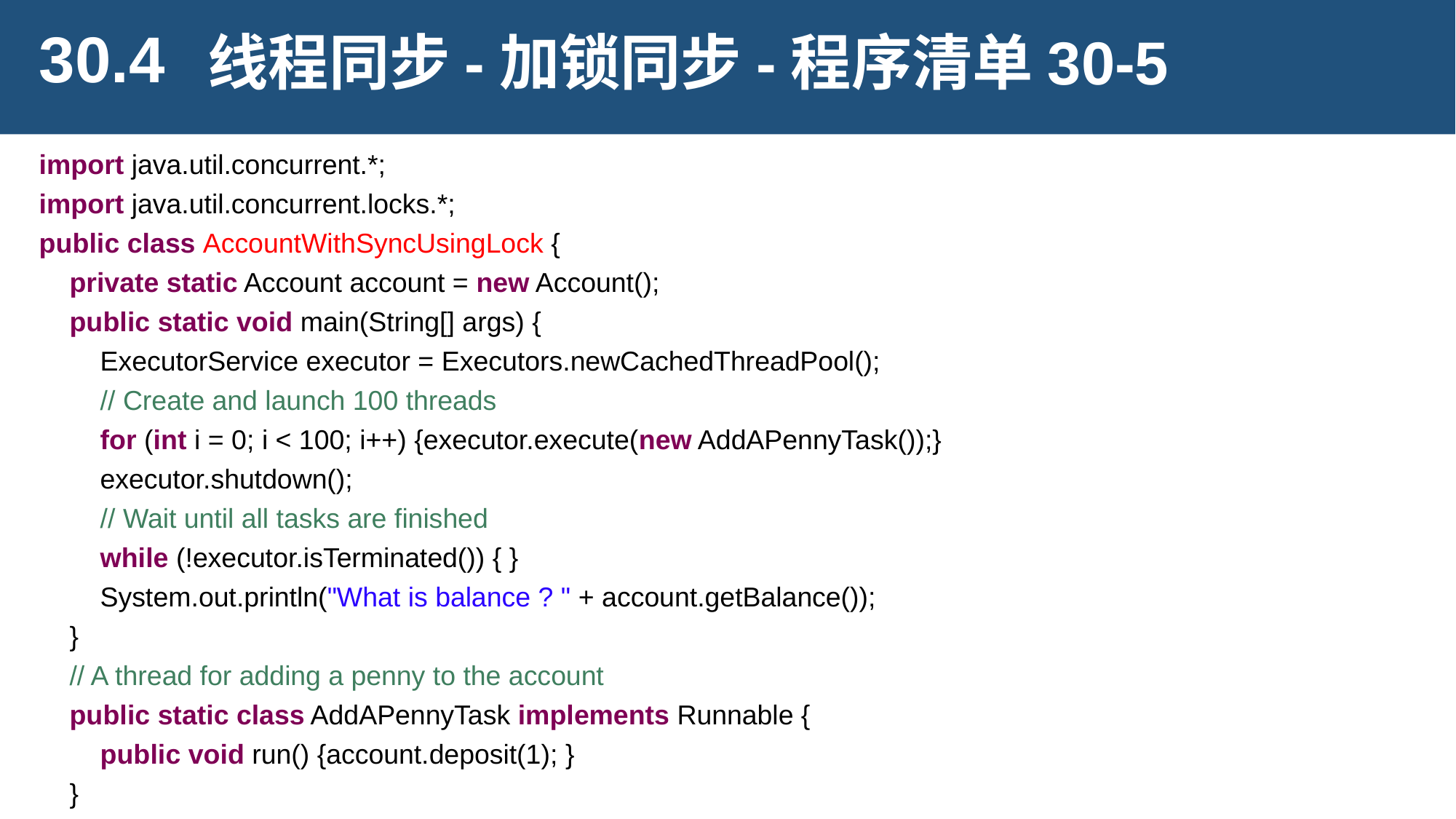

30.4
线程同步-加锁同步-程序清单30-5
import java.util.concurrent.*;
import java.util.concurrent.locks.*;
public class AccountWithSyncUsingLock {
    private static Account account = new Account();
    public static void main(String[] args) {
        ExecutorService executor = Executors.newCachedThreadPool();
        // Create and launch 100 threads
        for (int i = 0; i < 100; i++) {executor.execute(new AddAPennyTask());}
        executor.shutdown();
        // Wait until all tasks are finished
        while (!executor.isTerminated()) { }
        System.out.println("What is balance ? " + account.getBalance());
    }
    // A thread for adding a penny to the account
    public static class AddAPennyTask implements Runnable {
        public void run() {account.deposit(1); }
    }